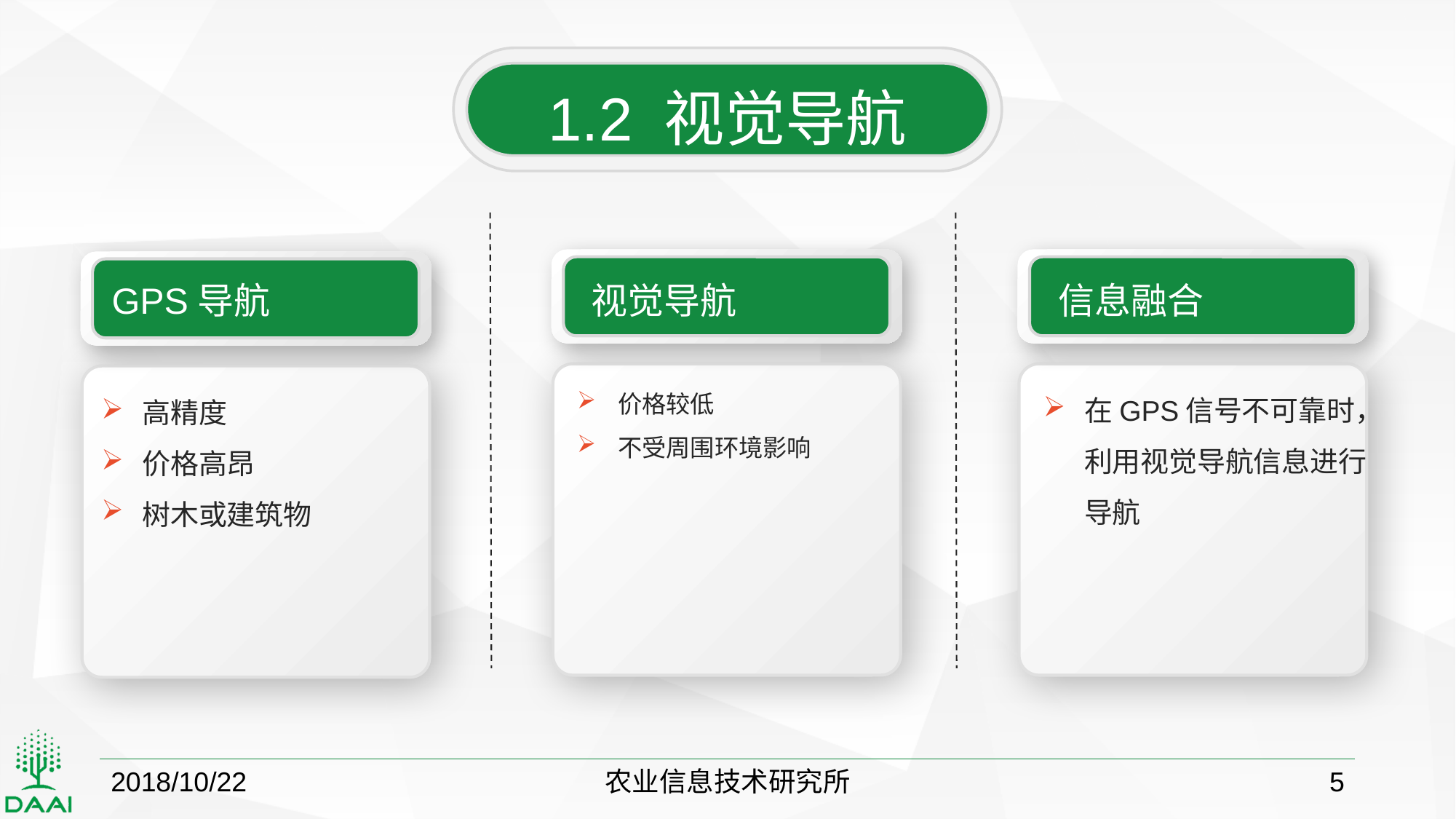

1.2 视觉导航

GPS导航
视觉导航
信息融合

价格较低
不受周围环境影响
在GPS信号不可靠时，利用视觉导航信息进行导航
高精度
价格高昂
树木或建筑物
2018/10/22
农业信息技术研究所
5